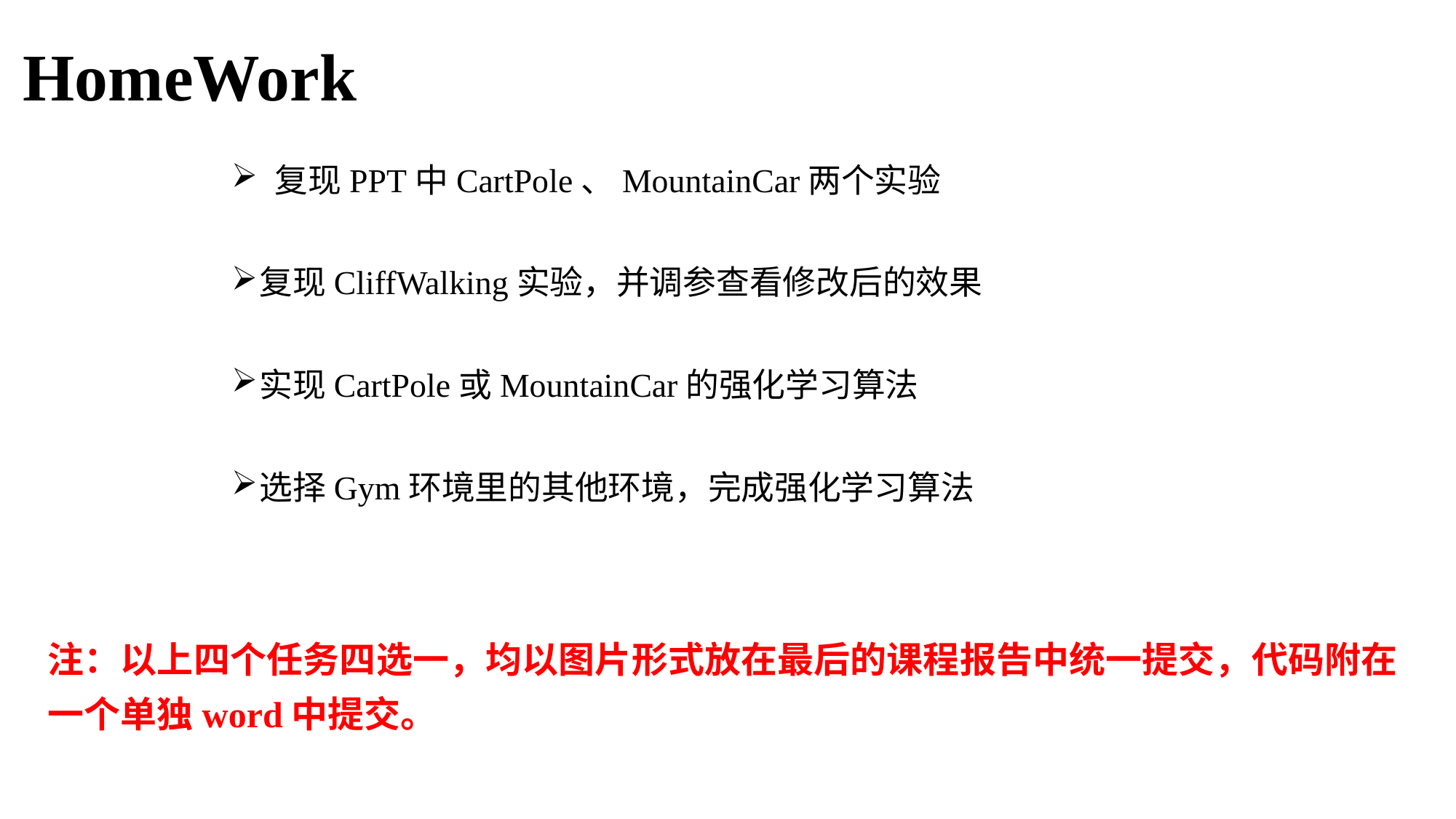

HomeWork

 复现PPT中CartPole、MountainCar两个实验

复现CliffWalking实验，并调参查看修改后的效果

实现CartPole或MountainCar的强化学习算法

选择Gym环境里的其他环境，完成强化学习算法
注：以上四个任务四选一，均以图片形式放在最后的课程报告中统一提交，代码附在一个单独word中提交。
52